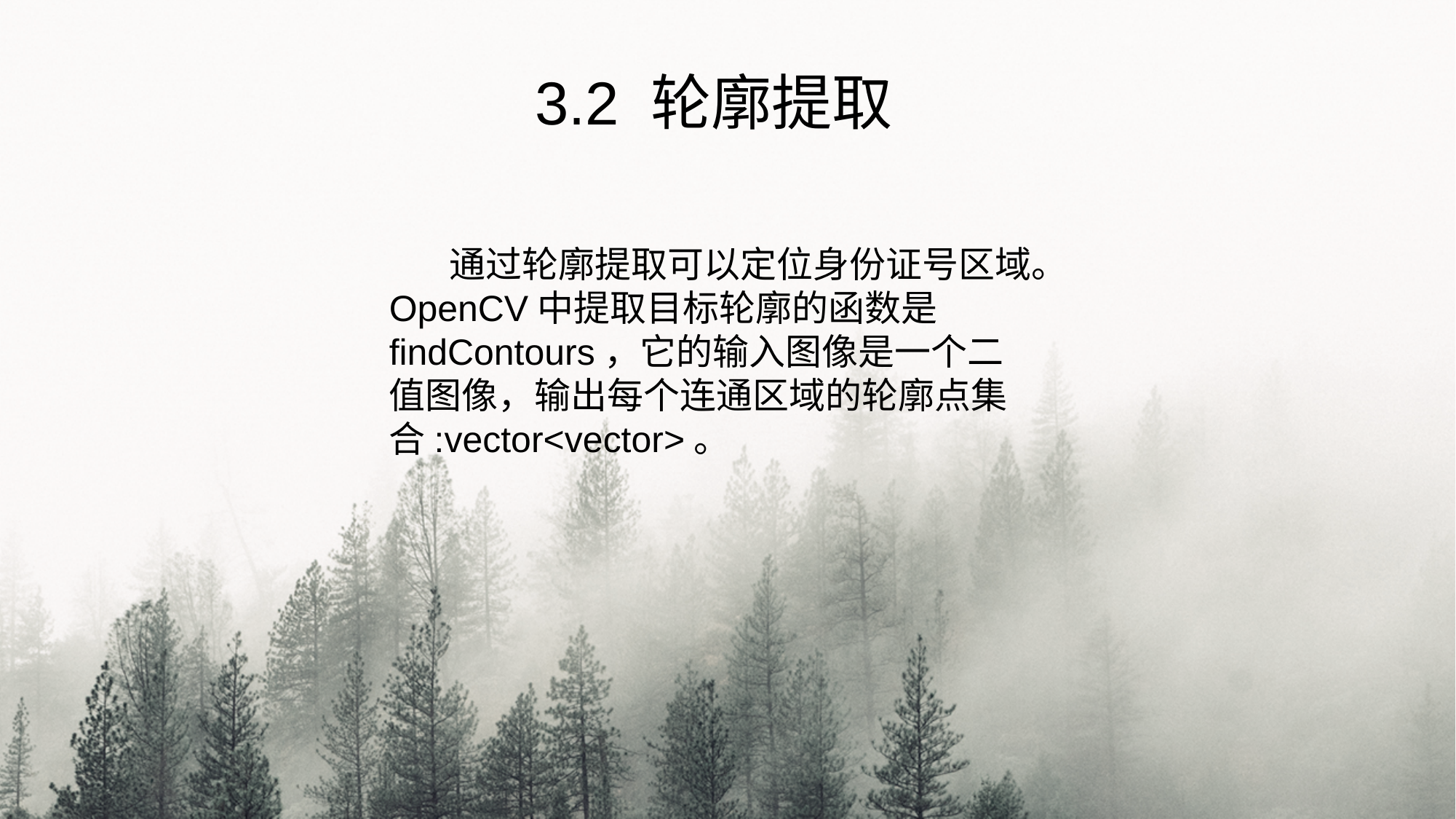

3.2 轮廓提取
        通过轮廓提取可以定位身份证号区域。OpenCV中提取目标轮廓的函数是findContours，它的输入图像是一个二值图像，输出每个连通区域的轮廓点集合:vector<vector>。